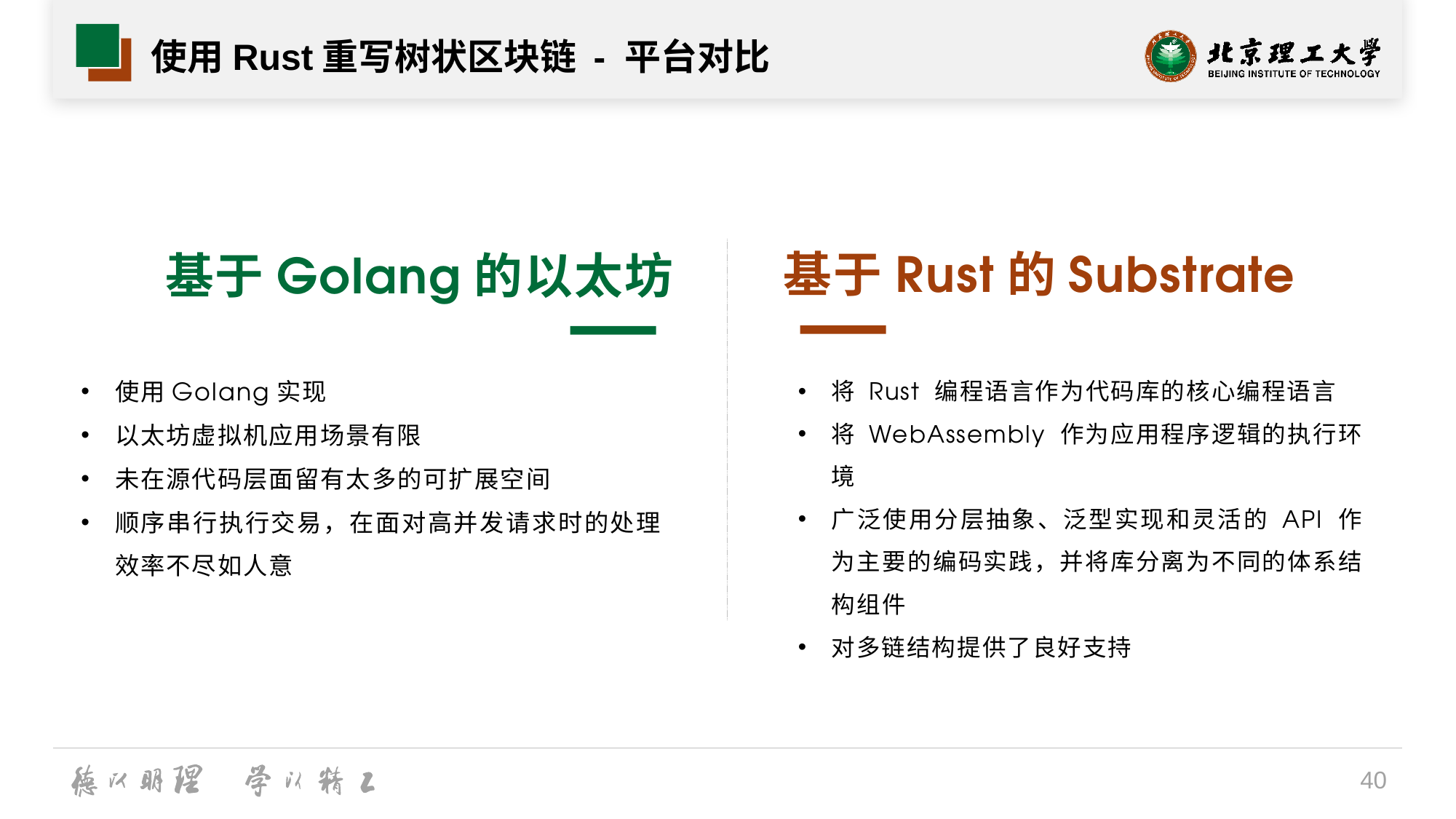

# 使用Rust重写树状区块链 - 平台对比
基于Rust的Substrate
基于Golang的以太坊

将 Rust 编程语言作为代码库的核心编程语言
将 WebAssembly 作为应用程序逻辑的执行环境
广泛使用分层抽象、泛型实现和灵活的 API 作为主要的编码实践，并将库分离为不同的体系结构组件
对多链结构提供了良好支持
使用Golang实现
以太坊虚拟机应用场景有限
未在源代码层面留有太多的可扩展空间
顺序串行执行交易，在面对高并发请求时的处理效率不尽如人意